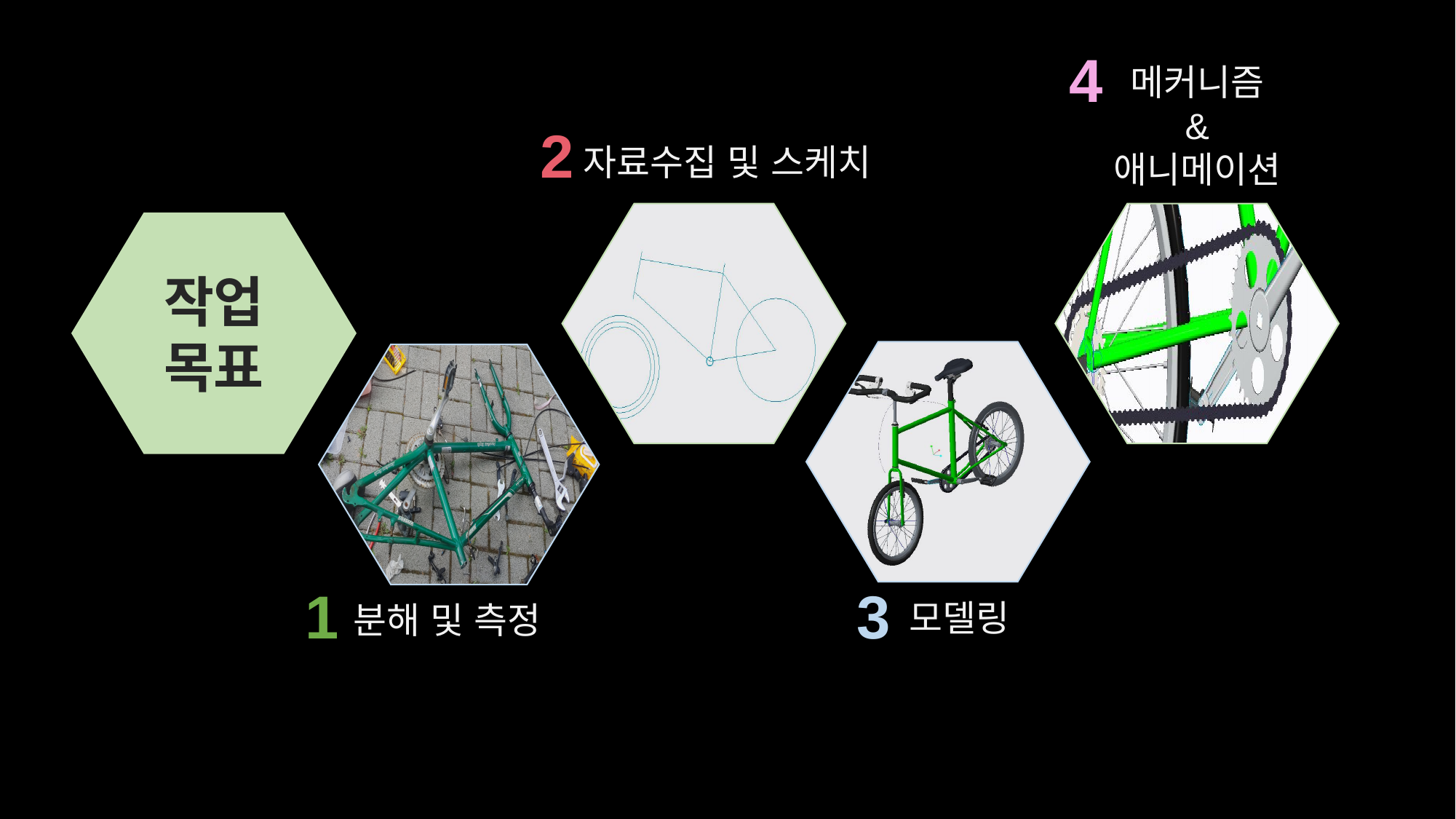

4
메커니즘
 &
애니메이션
2
자료수집 및 스케치

작업 목표

1
3
모델링
분해 및 측정